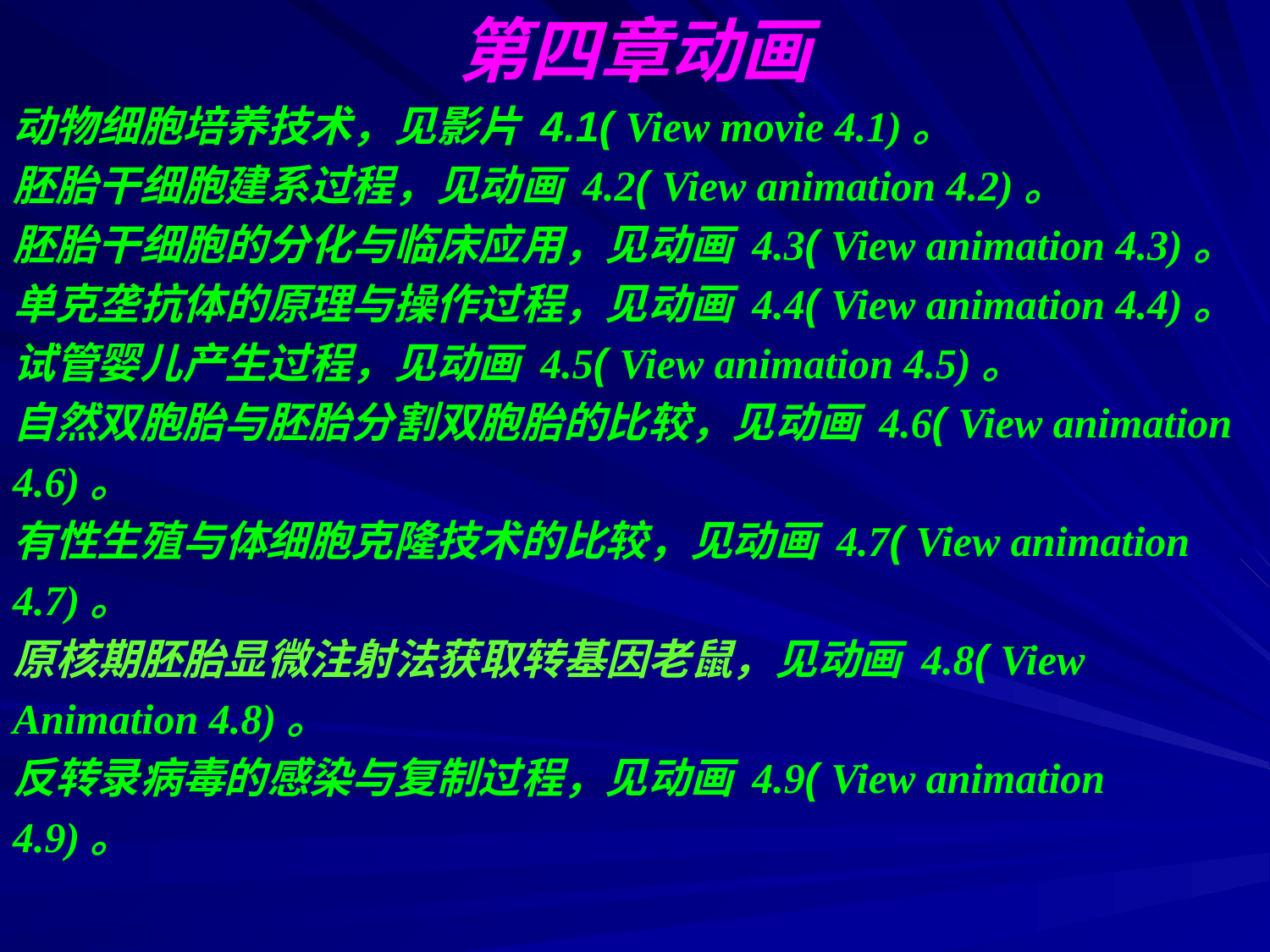

第四章动画
动物细胞培养技术，见影片 4.1( View movie 4.1)。
胚胎干细胞建系过程，见动画 4.2( View animation 4.2)。
胚胎干细胞的分化与临床应用，见动画 4.3( View animation 4.3)。
单克垄抗体的原理与操作过程，见动画 4.4( View animation 4.4)。
试管婴儿产生过程，见动画 4.5( View animation 4.5)。
自然双胞胎与胚胎分割双胞胎的比较，见动画 4.6( View animation
4.6)。
有性生殖与体细胞克隆技术的比较，见动画 4.7( View animation
4.7)。
原核期胚胎显微注射法获取转基因老鼠，见动画 4.8( View
Animation 4.8)。
反转录病毒的感染与复制过程，见动画 4.9( View animation
4.9)。